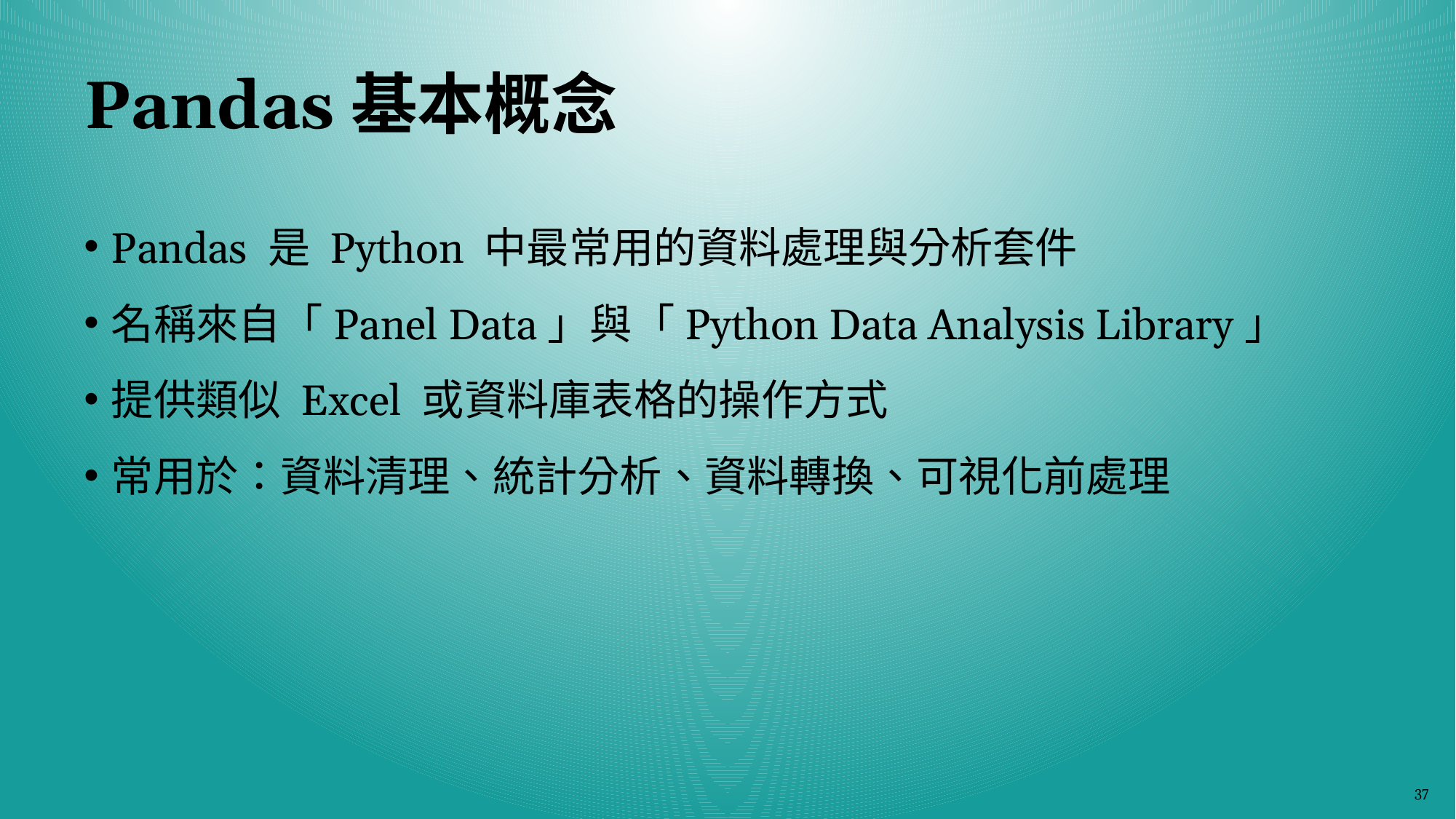

# Pandas基本概念
Pandas 是 Python 中最常用的資料處理與分析套件
名稱來自「Panel Data」與「Python Data Analysis Library」
提供類似 Excel 或資料庫表格的操作方式
常用於：資料清理、統計分析、資料轉換、可視化前處理
37